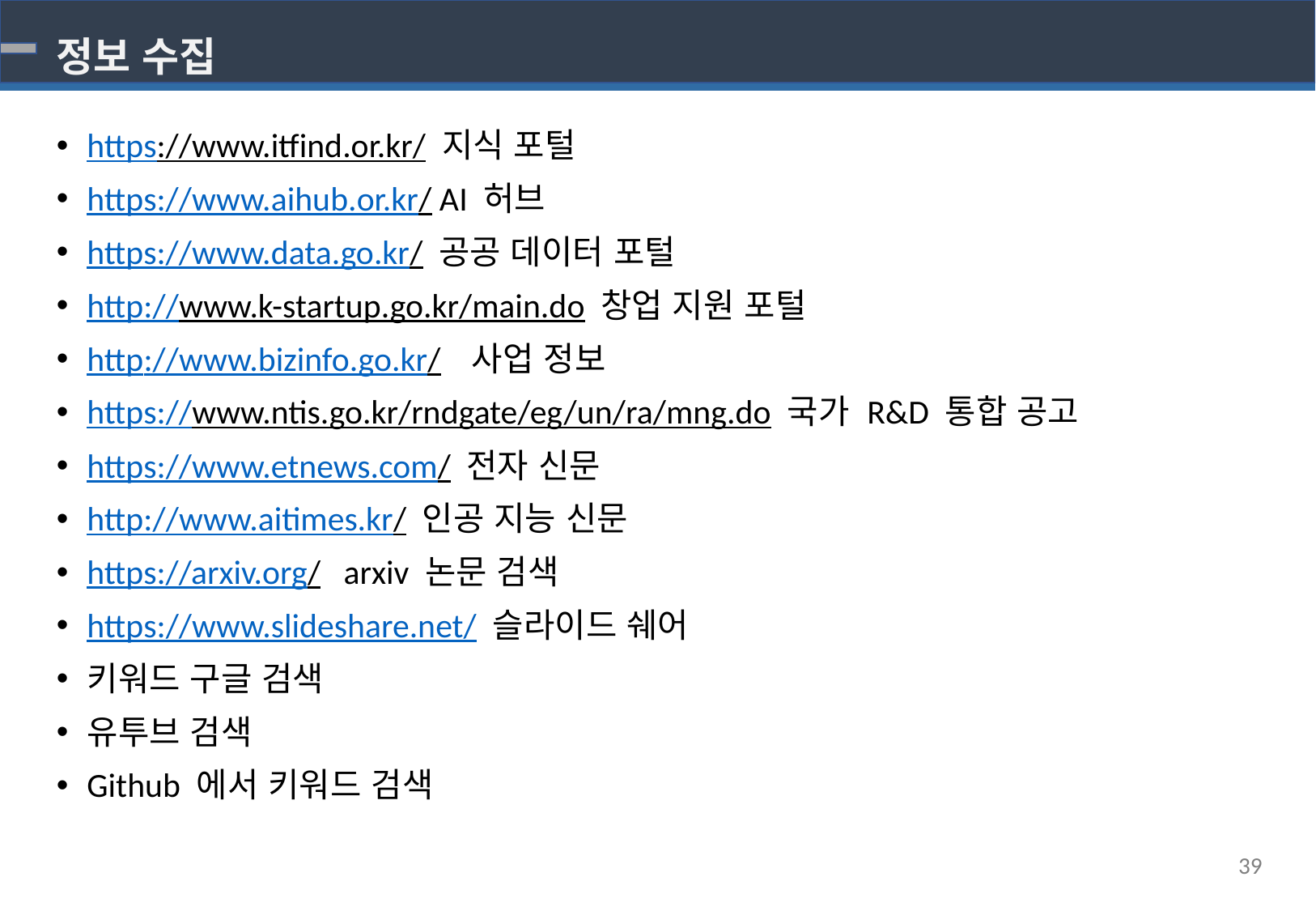

# 정보 수집
https://www.itfind.or.kr/ 지식 포털
https://www.aihub.or.kr/ AI 허브
https://www.data.go.kr/ 공공 데이터 포털
http://www.k-startup.go.kr/main.do 창업 지원 포털
http://www.bizinfo.go.kr/   사업 정보
https://www.ntis.go.kr/rndgate/eg/un/ra/mng.do 국가 R&D 통합 공고
https://www.etnews.com/ 전자 신문
http://www.aitimes.kr/ 인공 지능 신문
https://arxiv.org/   arxiv 논문 검색
https://www.slideshare.net/ 슬라이드 쉐어
키워드 구글 검색
유투브 검색
Github 에서 키워드 검색

39